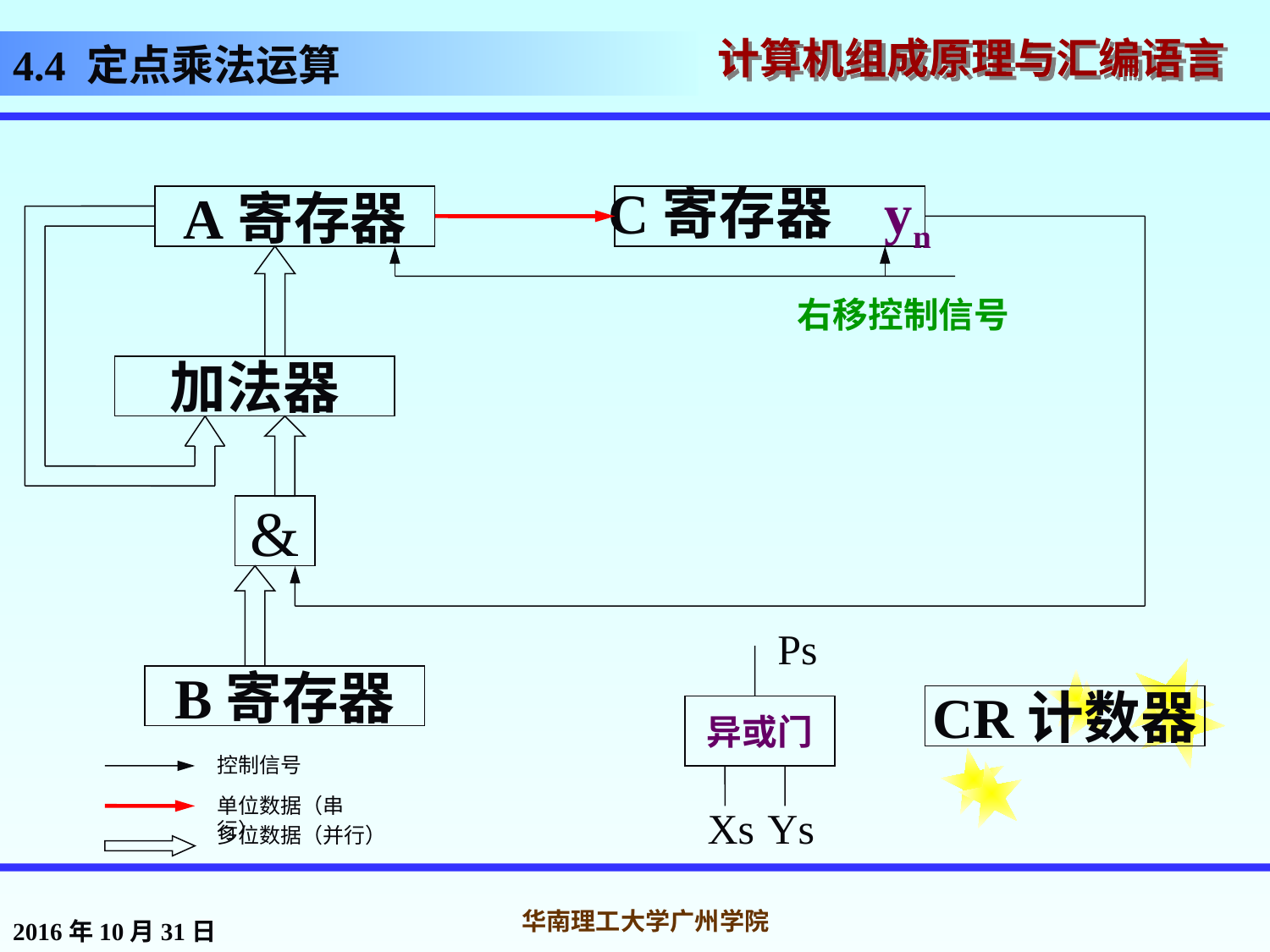

# 4.4 定点乘法运算

A寄存器
C寄存器   yn

右移控制信号
加法器

&

Ps

B寄存器
CR计数器
异或门

控制信号

单位数据（串行）
Xs
Ys

多位数据（并行）

2016年10月31日
华南理工大学广州学院